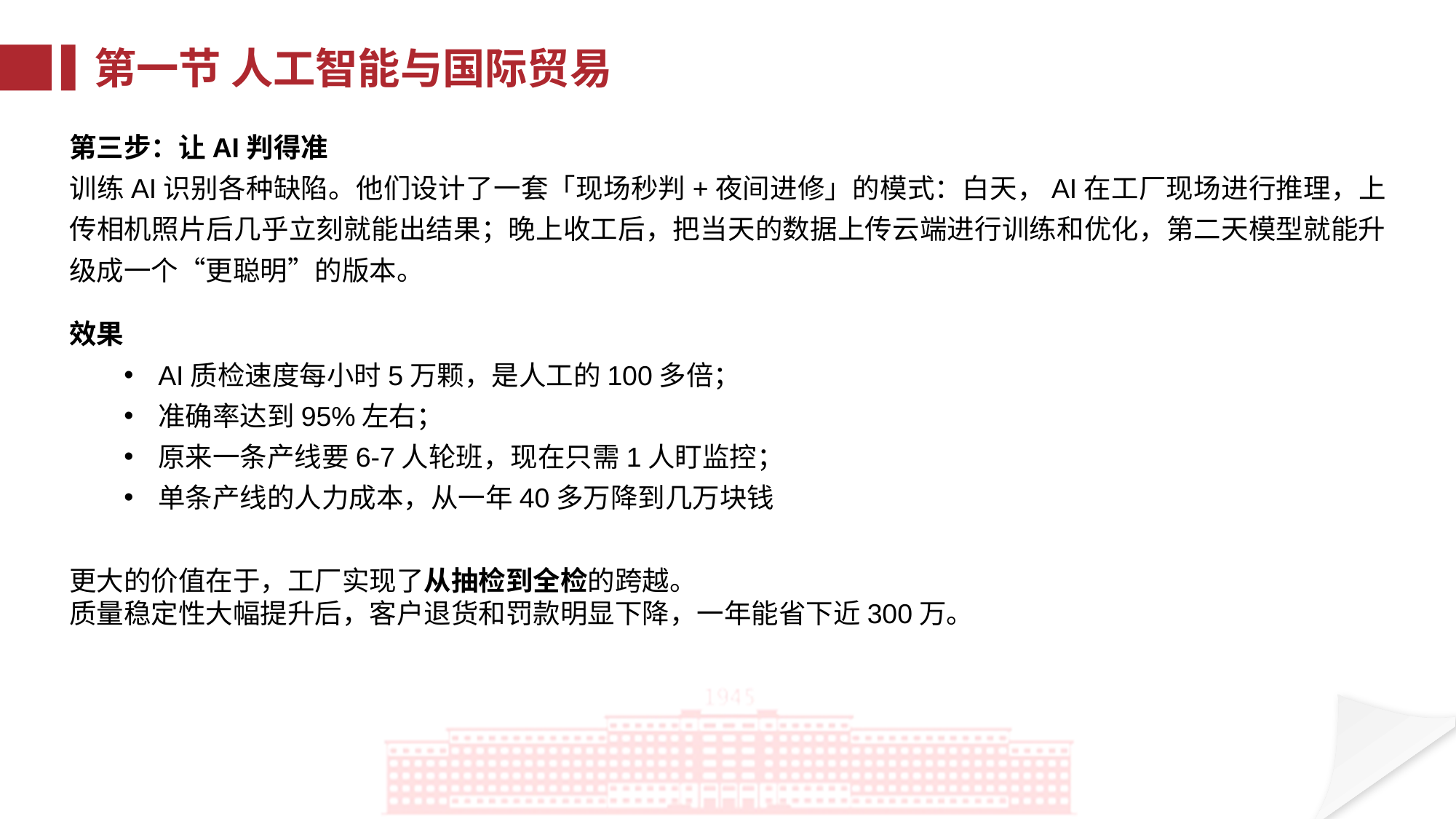

第一节 人工智能与国际贸易
第三步：让AI判得准
训练AI识别各种缺陷。他们设计了一套「现场秒判+夜间进修」的模式：白天，AI在工厂现场进行推理，上传相机照片后几乎立刻就能出结果；晚上收工后，把当天的数据上传云端进行训练和优化，第二天模型就能升级成一个“更聪明”的版本。
效果
AI质检速度每小时5万颗，是人工的100多倍；
准确率达到95%左右；
原来一条产线要6-7人轮班，现在只需1人盯监控；
单条产线的人力成本，从一年40多万降到几万块钱
更大的价值在于，工厂实现了从抽检到全检的跨越。
质量稳定性大幅提升后，客户退货和罚款明显下降，一年能省下近300万。